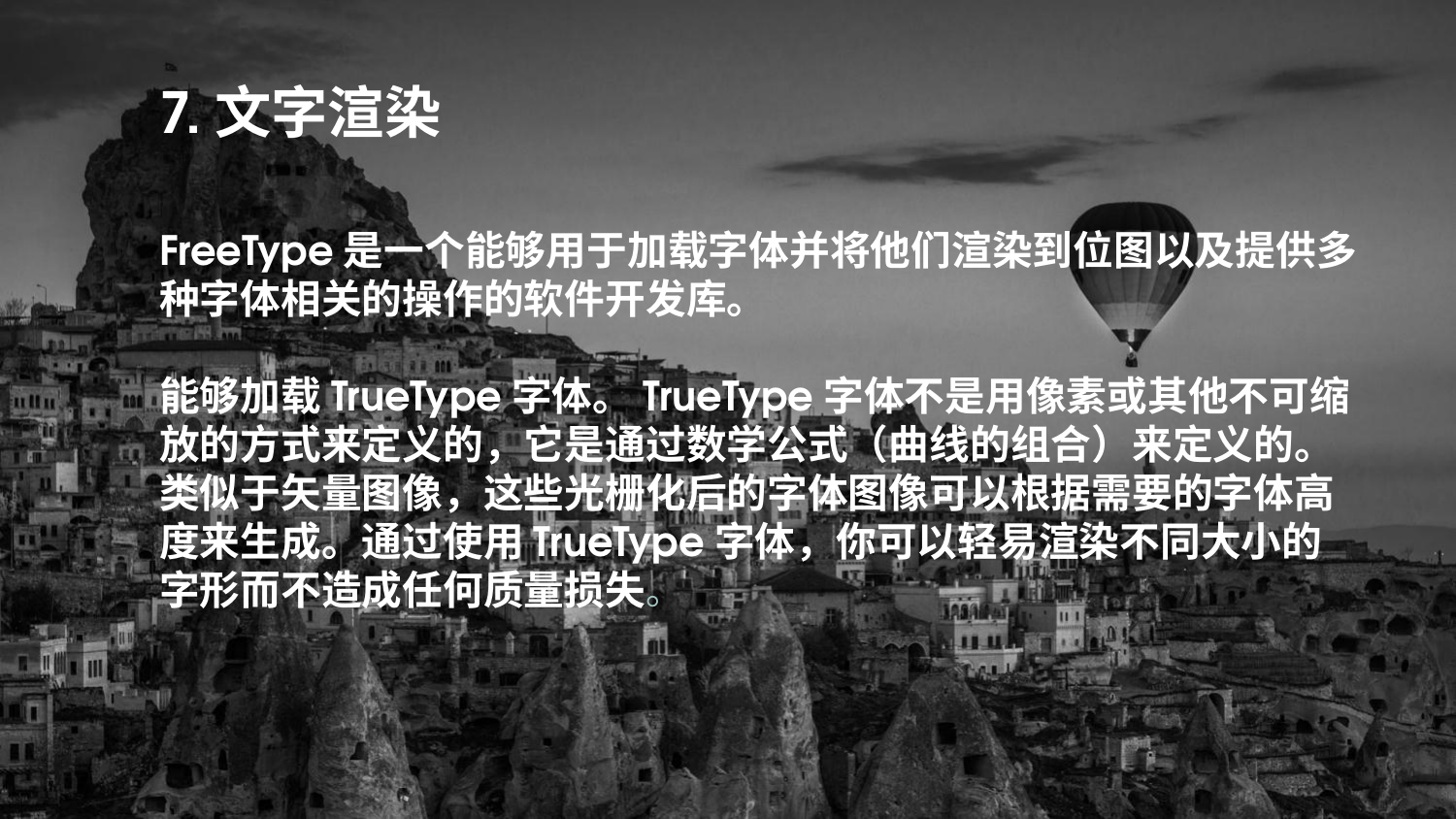

7.文字渲染

FreeType是一个能够用于加载字体并将他们渲染到位图以及提供多种字体相关的操作的软件开发库。

能够加载TrueType字体。TrueType字体不是用像素或其他不可缩放的方式来定义的，它是通过数学公式（曲线的组合）来定义的。类似于矢量图像，这些光栅化后的字体图像可以根据需要的字体高度来生成。通过使用TrueType字体，你可以轻易渲染不同大小的字形而不造成任何质量损失。